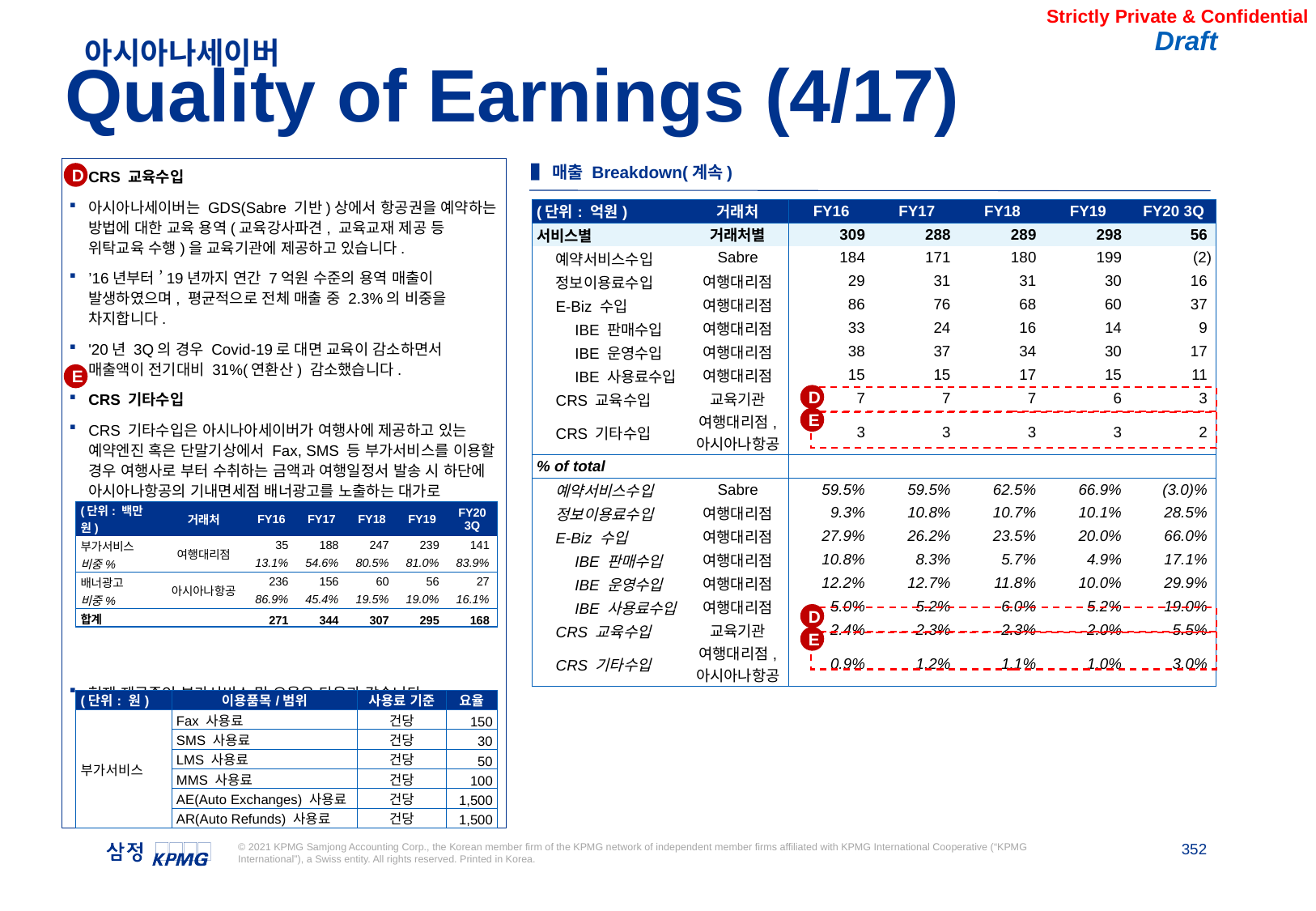

아시아나세이버
Quality of Earnings (4/17)
▌매출 Breakdown(계속)

CRS 교육수입
아시아나세이버는 GDS(Sabre 기반)상에서 항공권을 예약하는 방법에 대한 교육 용역(교육강사파견, 교육교재 제공 등 위탁교육 수행)을 교육기관에 제공하고 있습니다.
’16년부터 ’19년까지 연간 7억원 수준의 용역 매출이 발생하였으며, 평균적으로 전체 매출 중 2.3%의 비중을 차지합니다.
'20년 3Q의 경우 Covid-19로 대면 교육이 감소하면서 매출액이 전기대비 31%(연환산) 감소했습니다.
CRS 기타수입
CRS 기타수입은 아시나아세이버가 여행사에 제공하고 있는 예약엔진 혹은 단말기상에서 Fax, SMS 등 부가서비스를 이용할 경우 여행사로 부터 수취하는 금액과 여행일정서 발송 시 하단에 아시아나항공의 기내면세점 배너광고를 노출하는 대가로 구성되어 있습니다.

현재 제공중인 부가서비스 및 요율은 다음과 같습니다.

D
| (단위: 억원) | 거래처 | FY16 | FY17 | FY18 | FY19 | FY20 3Q |
| --- | --- | --- | --- | --- | --- | --- |
| 서비스별 | 거래처별 | 309 | 288 | 289 | 298 | 56 |
| 예약서비스수입 | Sabre | 184 | 171 | 180 | 199 | (2) |
| 정보이용료수입 | 여행대리점 | 29 | 31 | 31 | 30 | 16 |
| E-Biz 수입 | 여행대리점 | 86 | 76 | 68 | 60 | 37 |
| IBE 판매수입 | 여행대리점 | 33 | 24 | 16 | 14 | 9 |
| IBE 운영수입 | 여행대리점 | 38 | 37 | 34 | 30 | 17 |
| IBE 사용료수입 | 여행대리점 | 15 | 15 | 17 | 15 | 11 |
| CRS 교육수입 | 교육기관 | 7 | 7 | 7 | 6 | 3 |
| CRS 기타수입 | 여행대리점, 아시아나항공 | 3 | 3 | 3 | 3 | 2 |
| % of total |  |  |  |  |  |  |
| 예약서비스수입 | Sabre | 59.5% | 59.5% | 62.5% | 66.9% | (3.0)% |
| 정보이용료수입 | 여행대리점 | 9.3% | 10.8% | 10.7% | 10.1% | 28.5% |
| E-Biz 수입 | 여행대리점 | 27.9% | 26.2% | 23.5% | 20.0% | 66.0% |
| IBE 판매수입 | 여행대리점 | 10.8% | 8.3% | 5.7% | 4.9% | 17.1% |
| IBE 운영수입 | 여행대리점 | 12.2% | 12.7% | 11.8% | 10.0% | 29.9% |
| IBE 사용료수입 | 여행대리점 | 5.0% | 5.2% | 6.0% | 5.2% | 19.0% |
| CRS 교육수입 | 교육기관 | 2.4% | 2.3% | 2.3% | 2.0% | 5.5% |
| CRS 기타수입 | 여행대리점, 아시아나항공 | 0.9% | 1.2% | 1.1% | 1.0% | 3.0% |
E
D

E

| (단위: 백만원) | 거래처 | FY16 | FY17 | FY18 | FY19 | FY20 3Q |
| --- | --- | --- | --- | --- | --- | --- |
| 부가서비스 | 여행대리점 | 35 | 188 | 247 | 239 | 141 |
| 비중% |  | 13.1% | 54.6% | 80.5% | 81.0% | 83.9% |
| 배너광고 | 아시아나항공 | 236 | 156 | 60 | 56 | 27 |
| 비중% |  | 86.9% | 45.4% | 19.5% | 19.0% | 16.1% |
| 합계 |  | 271 | 344 | 307 | 295 | 168 |
D

E

| (단위: 원) | 이용품목/범위 | 사용료 기준 | 요율 |
| --- | --- | --- | --- |
| 부가서비스 | Fax 사용료 | 건당 | 150 |
|  | SMS 사용료 | 건당 | 30 |
|  | LMS 사용료 | 건당 | 50 |
|  | MMS 사용료 | 건당 | 100 |
|  | AE(Auto Exchanges) 사용료 | 건당 | 1,500 |
|  | AR(Auto Refunds) 사용료 | 건당 | 1,500 |